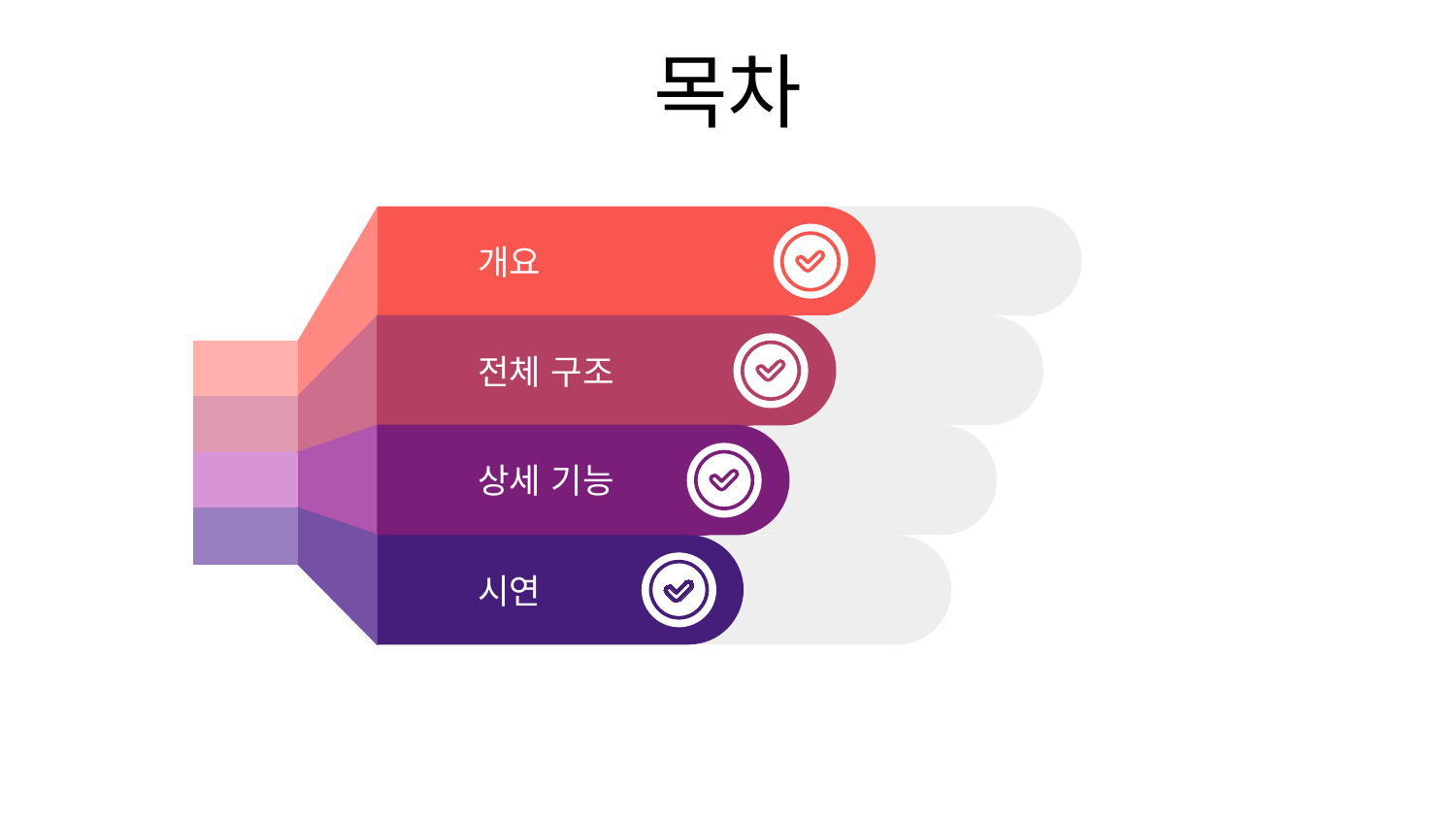

목차

개요

전체 구조

상세 기능

시연